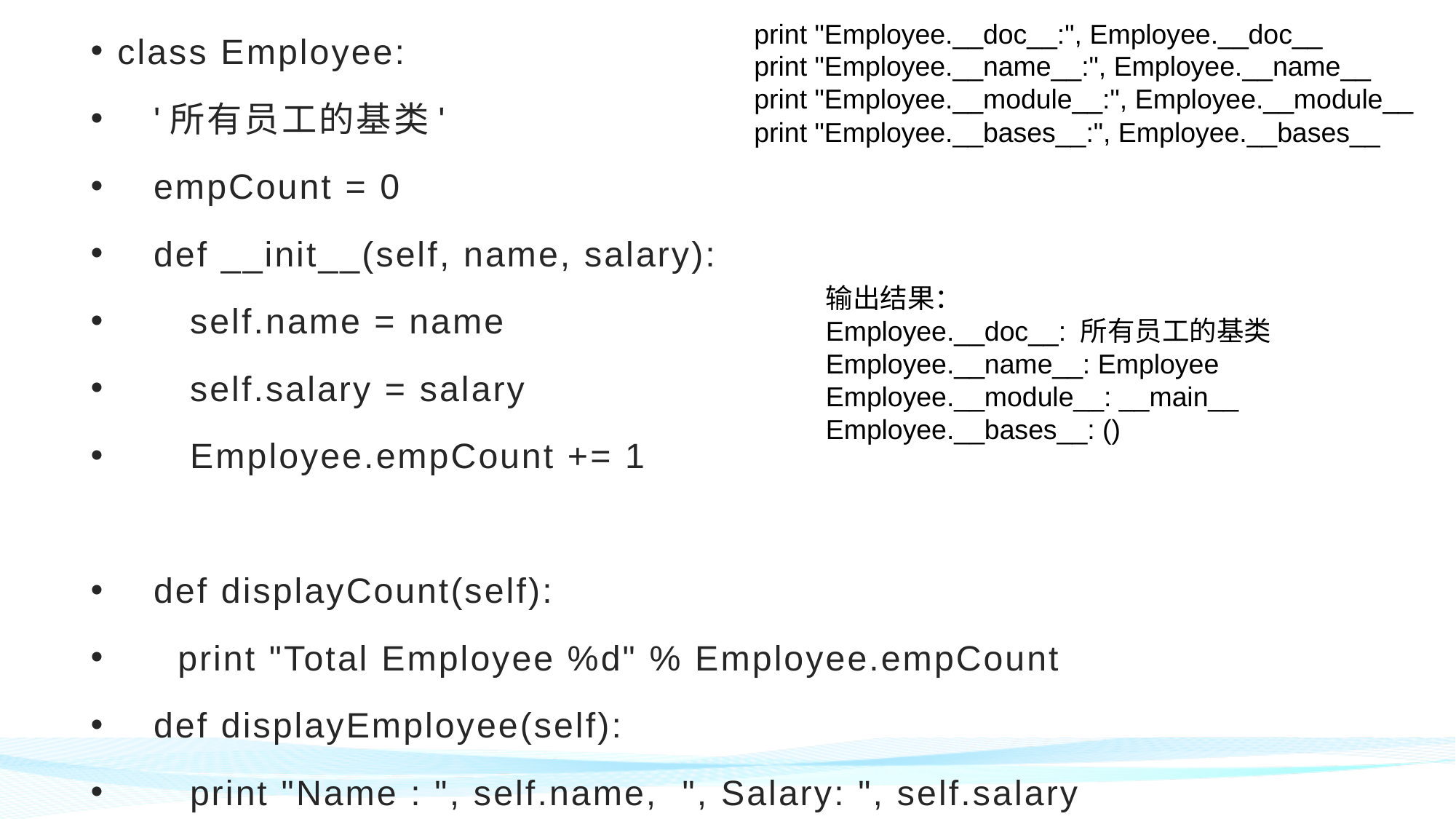

class Employee:
   '所有员工的基类'
   empCount = 0
   def __init__(self, name, salary):
      self.name = name
      self.salary = salary
      Employee.empCount += 1

   def displayCount(self):
     print "Total Employee %d" % Employee.empCount
   def displayEmployee(self):
      print "Name : ", self.name,  ", Salary: ", self.salary

print "Employee.__doc__:", Employee.__doc__
print "Employee.__name__:", Employee.__name__
print "Employee.__module__:", Employee.__module__
print "Employee.__bases__:", Employee.__bases__

输出结果：
Employee.__doc__: 所有员工的基类
Employee.__name__: Employee
Employee.__module__: __main__
Employee.__bases__: ()